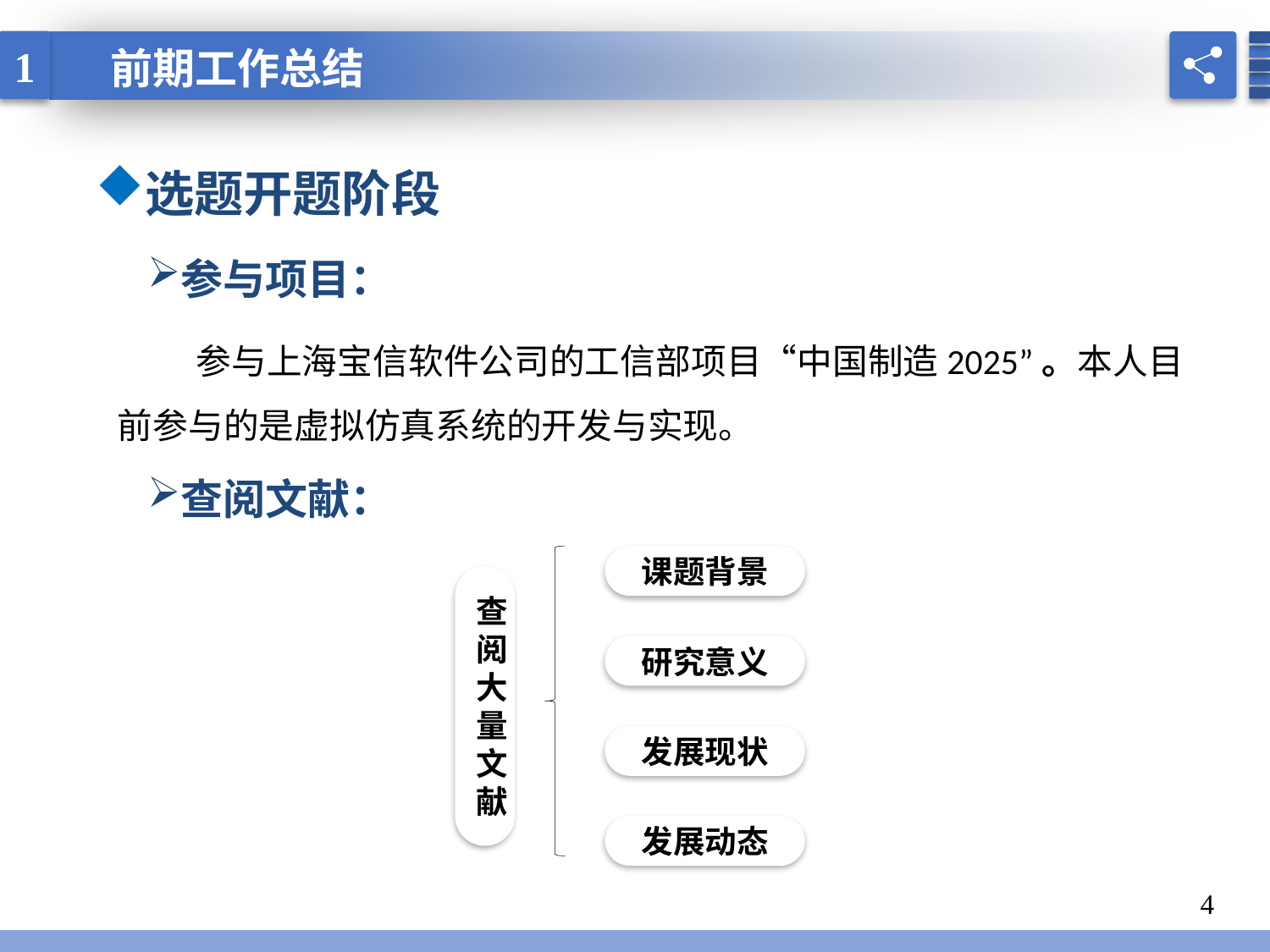

1

前期工作总结

前期工作总结

选题开题阶段
参与项目：
        参与上海宝信软件公司的工信部项目“中国制造2025”。本人目前参与的是虚拟仿真系统的开发与实现。
查阅文献：

课题背景
查阅大量文献
研究意义
发展现状
发展动态
4